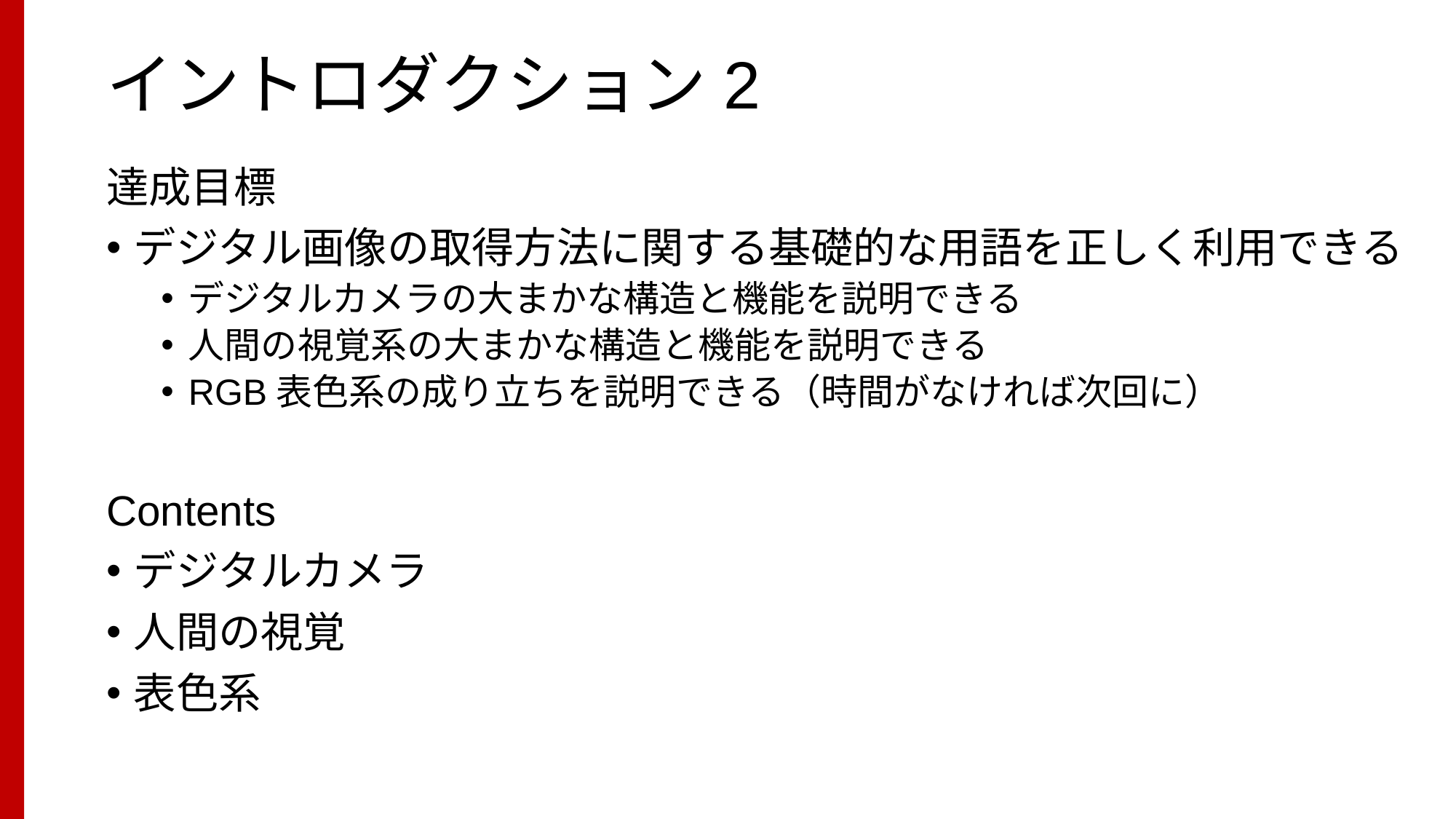

# イントロダクション2
達成目標
デジタル画像の取得方法に関する基礎的な用語を正しく利用できる
デジタルカメラの大まかな構造と機能を説明できる
人間の視覚系の大まかな構造と機能を説明できる
RGB表色系の成り立ちを説明できる（時間がなければ次回に）

Contents
デジタルカメラ
人間の視覚
表色系